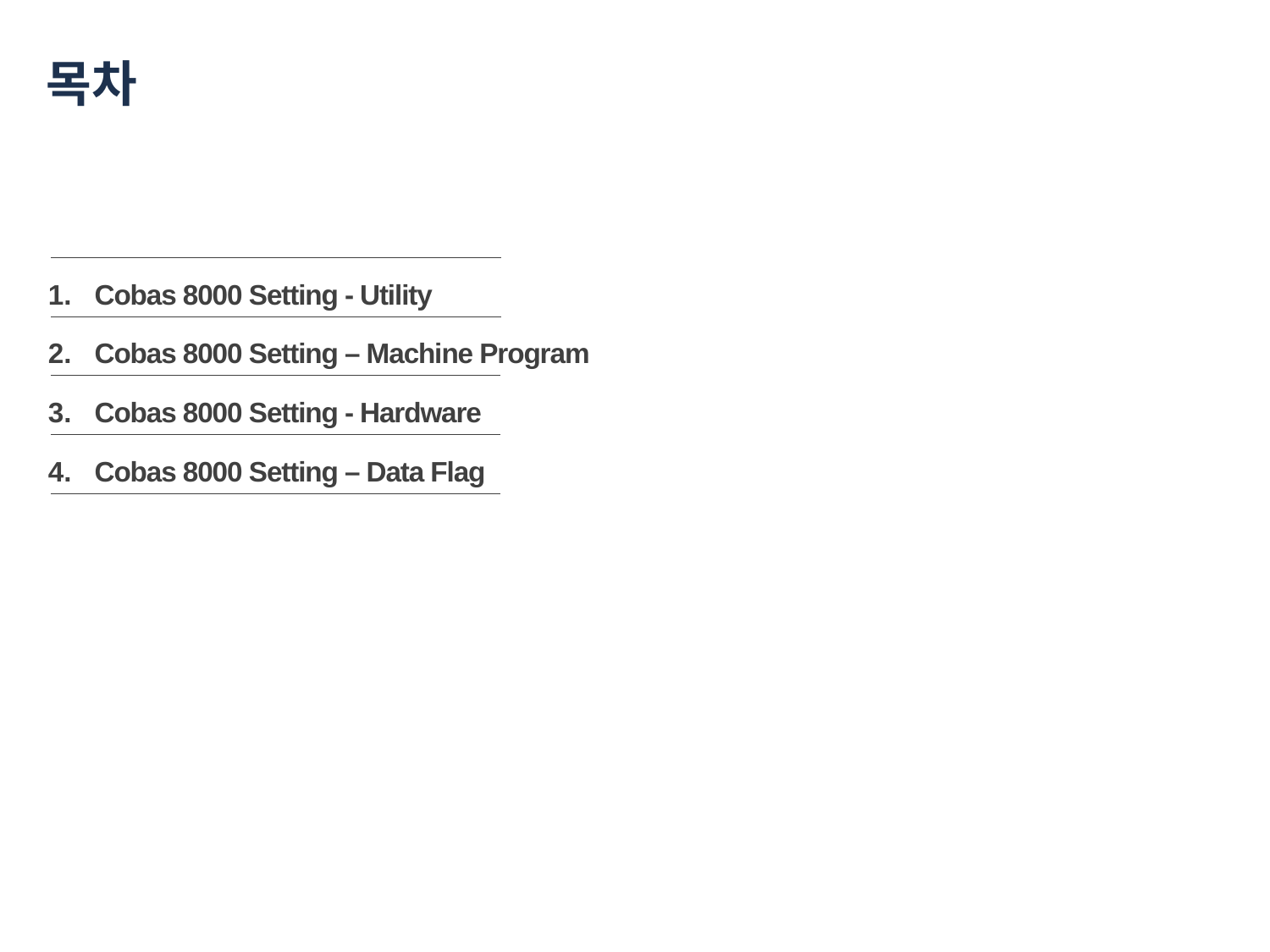

# 목차
Cobas 8000 Setting - Utility
Cobas 8000 Setting – Machine Program
Cobas 8000 Setting - Hardware
Cobas 8000 Setting – Data Flag